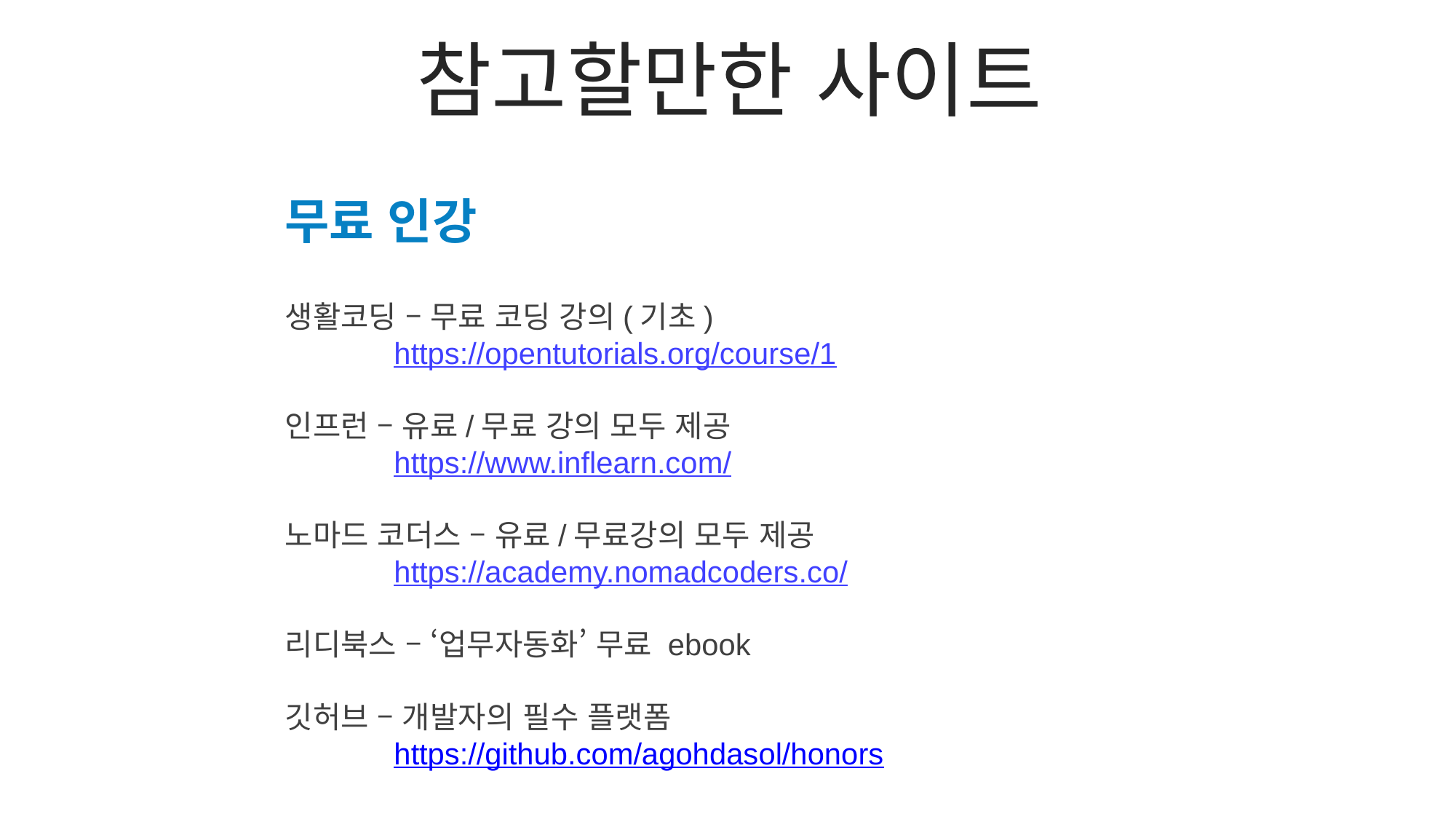

참고할만한 사이트
무료 인강
생활코딩 – 무료 코딩 강의(기초)
	https://opentutorials.org/course/1
인프런 – 유료/무료 강의 모두 제공
	https://www.inflearn.com/

노마드 코더스 – 유료/무료강의 모두 제공
	https://academy.nomadcoders.co/

리디북스 – ‘업무자동화’ 무료 ebook

깃허브 – 개발자의 필수 플랫폼
	https://github.com/agohdasol/honors